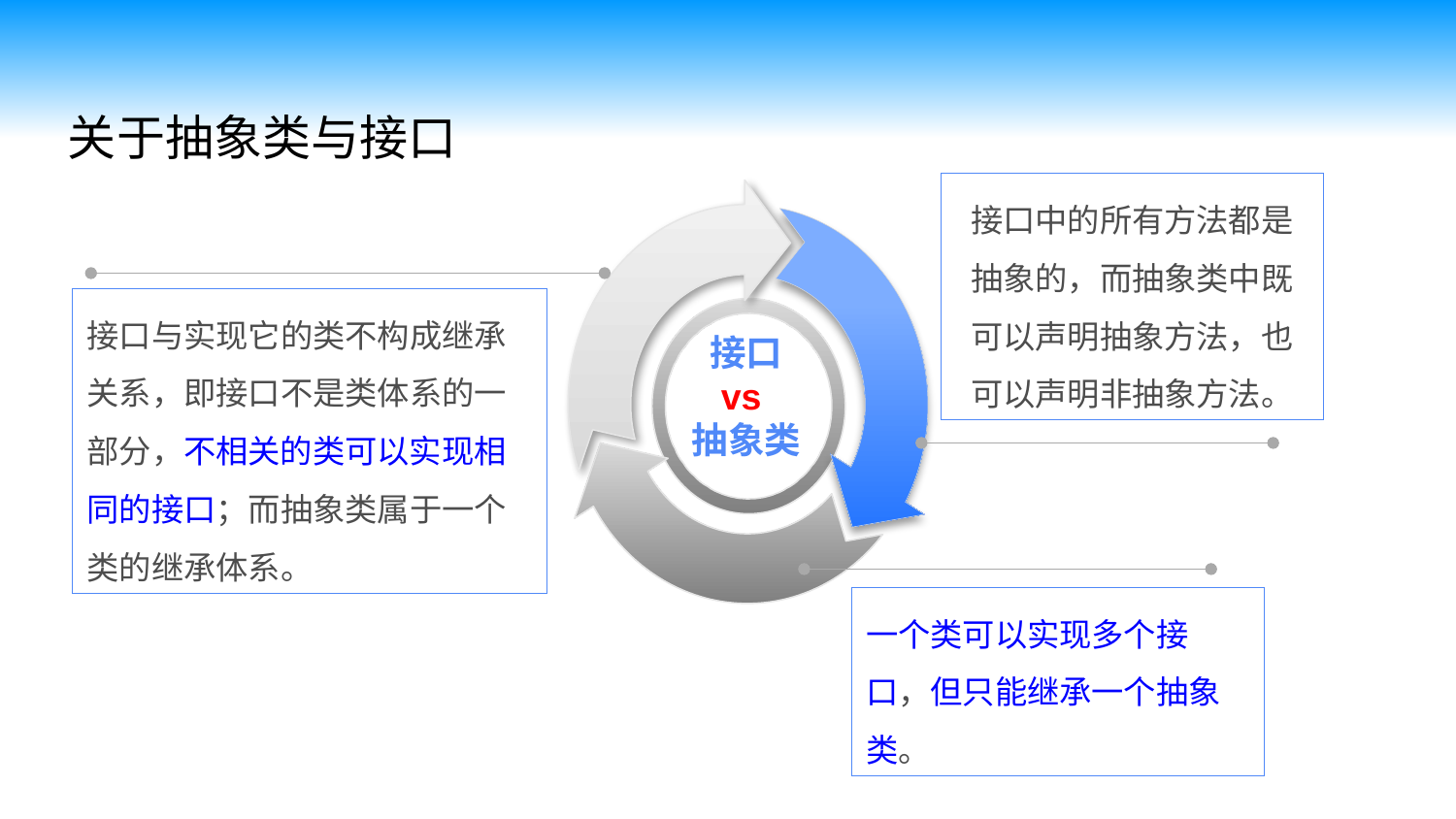

关于抽象类与接口
接口中的所有方法都是抽象的，而抽象类中既可以声明抽象方法，也可以声明非抽象方法。

接口
vs
抽象类
接口与实现它的类不构成继承关系，即接口不是类体系的一部分，不相关的类可以实现相同的接口；而抽象类属于一个类的继承体系。
一个类可以实现多个接口，但只能继承一个抽象类。